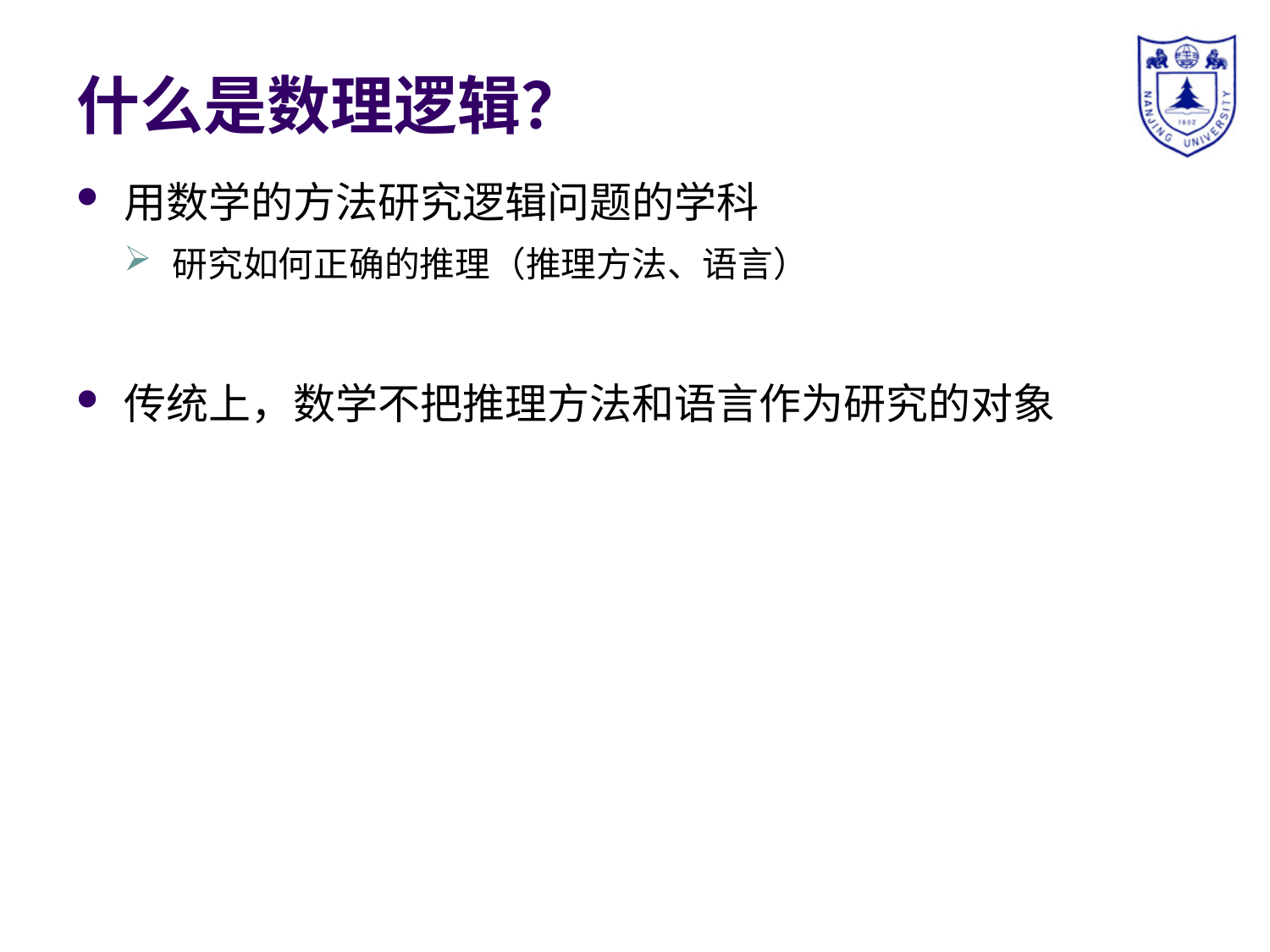

# 什么是数理逻辑？
用数学的方法研究逻辑问题的学科
研究如何正确的推理（推理方法、语言）

传统上，数学不把推理方法和语言作为研究的对象

19